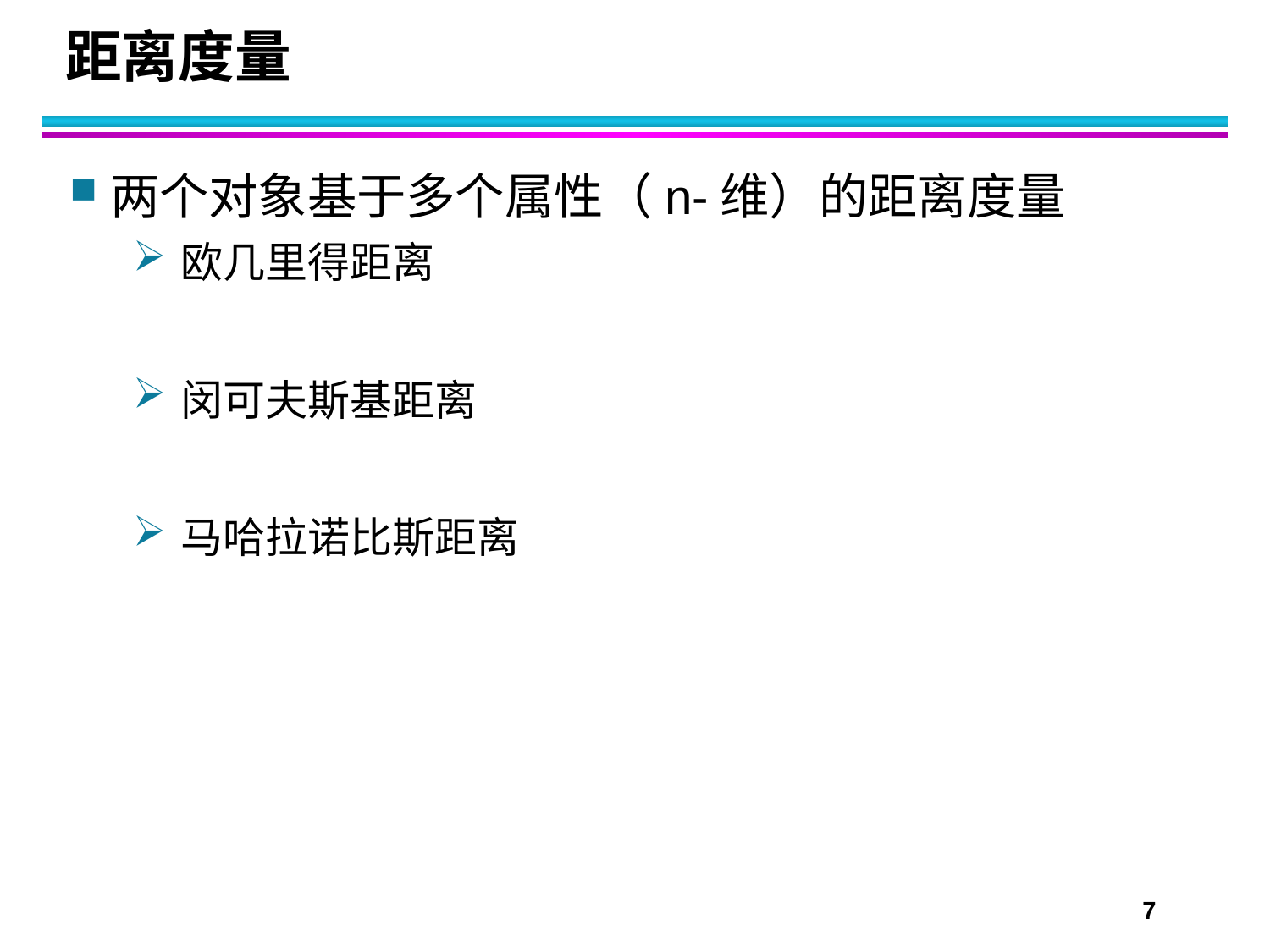

# 距离度量
两个对象基于多个属性（n-维）的距离度量
欧几里得距离

闵可夫斯基距离

马哈拉诺比斯距离